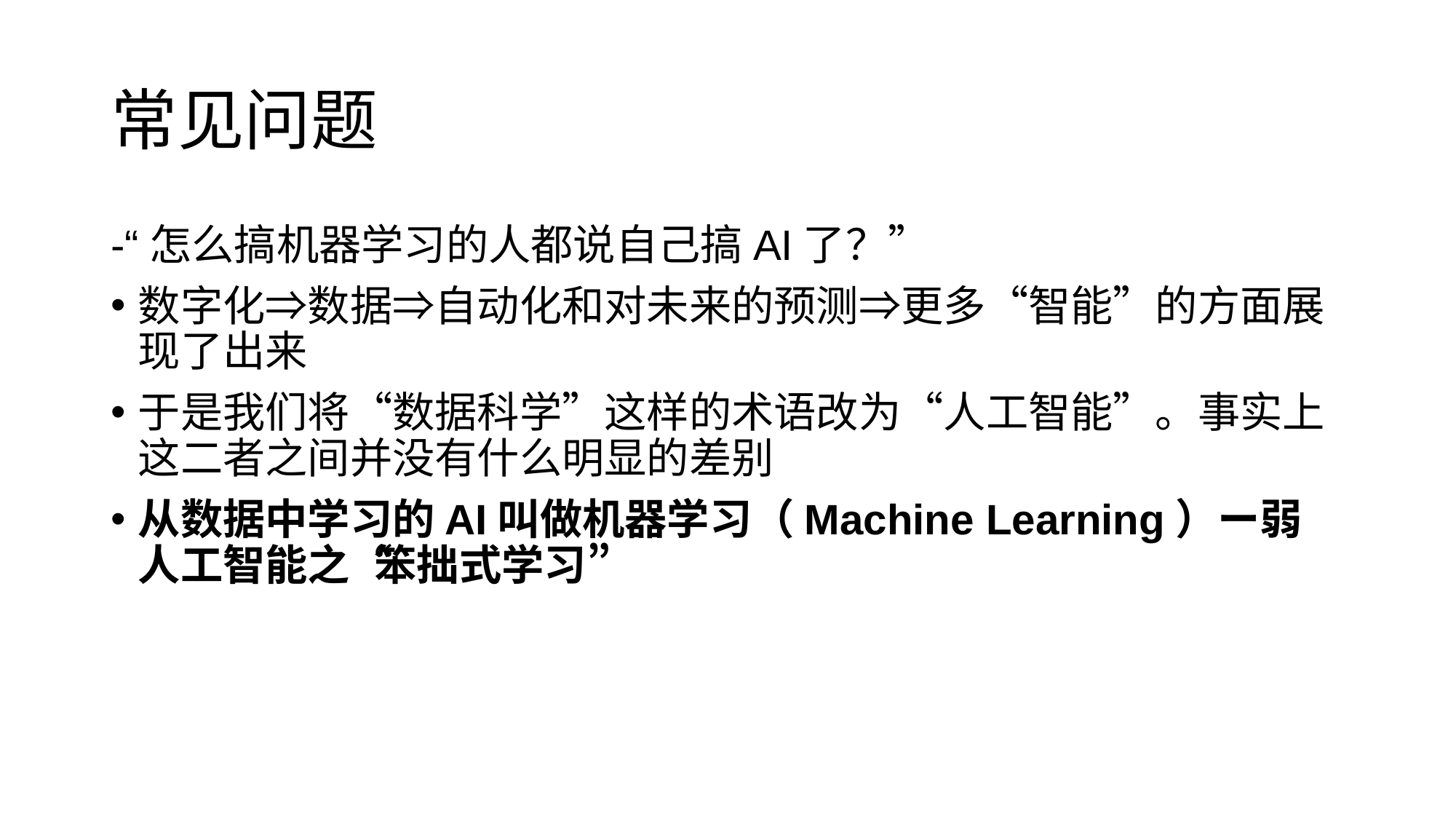

# 常见问题
-“怎么搞机器学习的人都说自己搞AI了？”
数字化⇒数据⇒自动化和对未来的预测⇒更多“智能”的方面展现了出来
于是我们将“数据科学”这样的术语改为“人工智能”。事实上这二者之间并没有什么明显的差别
从数据中学习的AI叫做机器学习（Machine Learning）ー弱人工智能之“笨拙式学习”